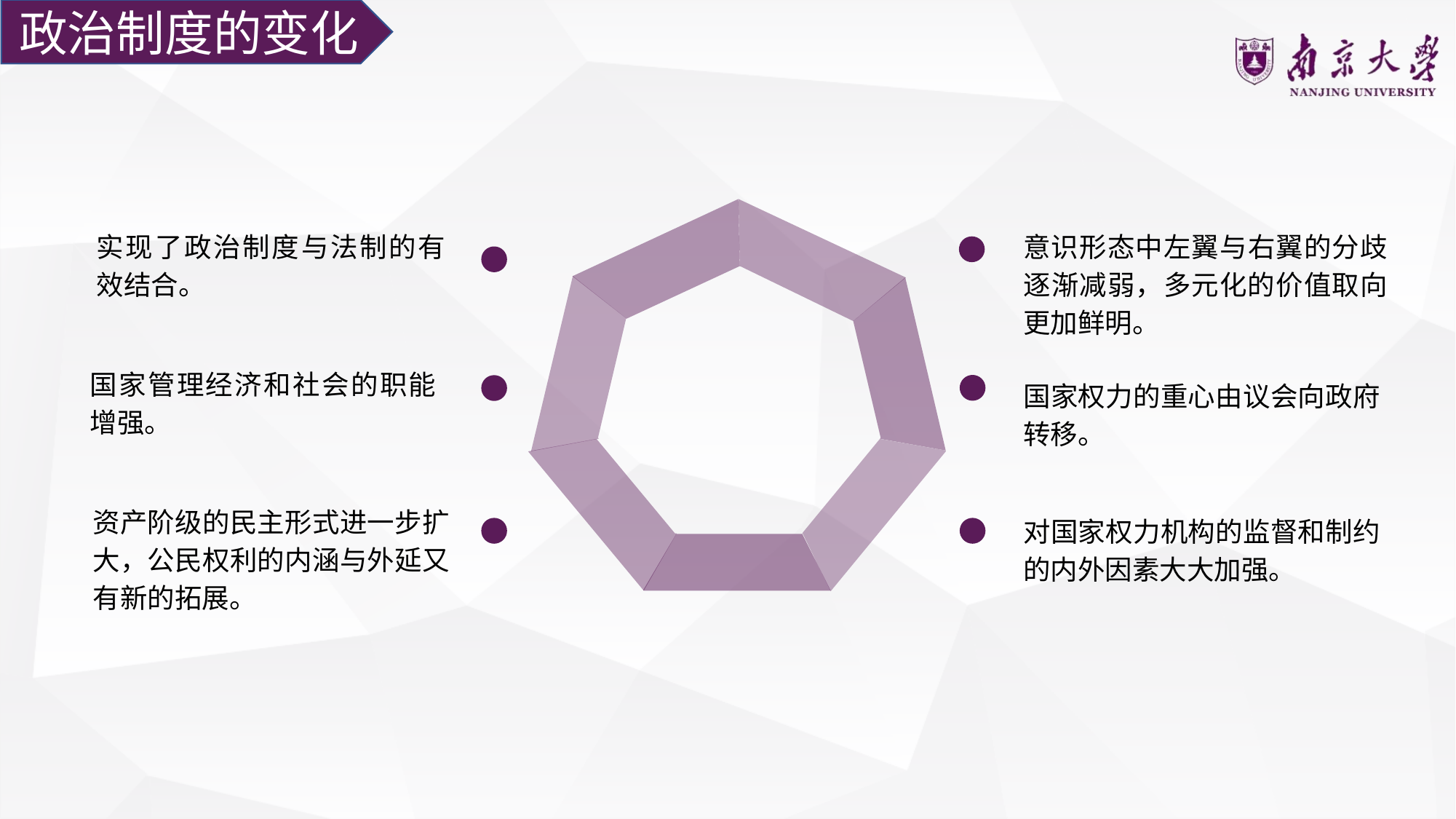

政治制度的变化

意识形态中左翼与右翼的分歧逐渐减弱，多元化的价值取向更加鲜明。
实现了政治制度与法制的有效结合。

国家管理经济和社会的职能增强。
国家权力的重心由议会向政府转移。

资产阶级的民主形式进一步扩大，公民权利的内涵与外延又有新的拓展。
对国家权力机构的监督和制约的内外因素大大加强。